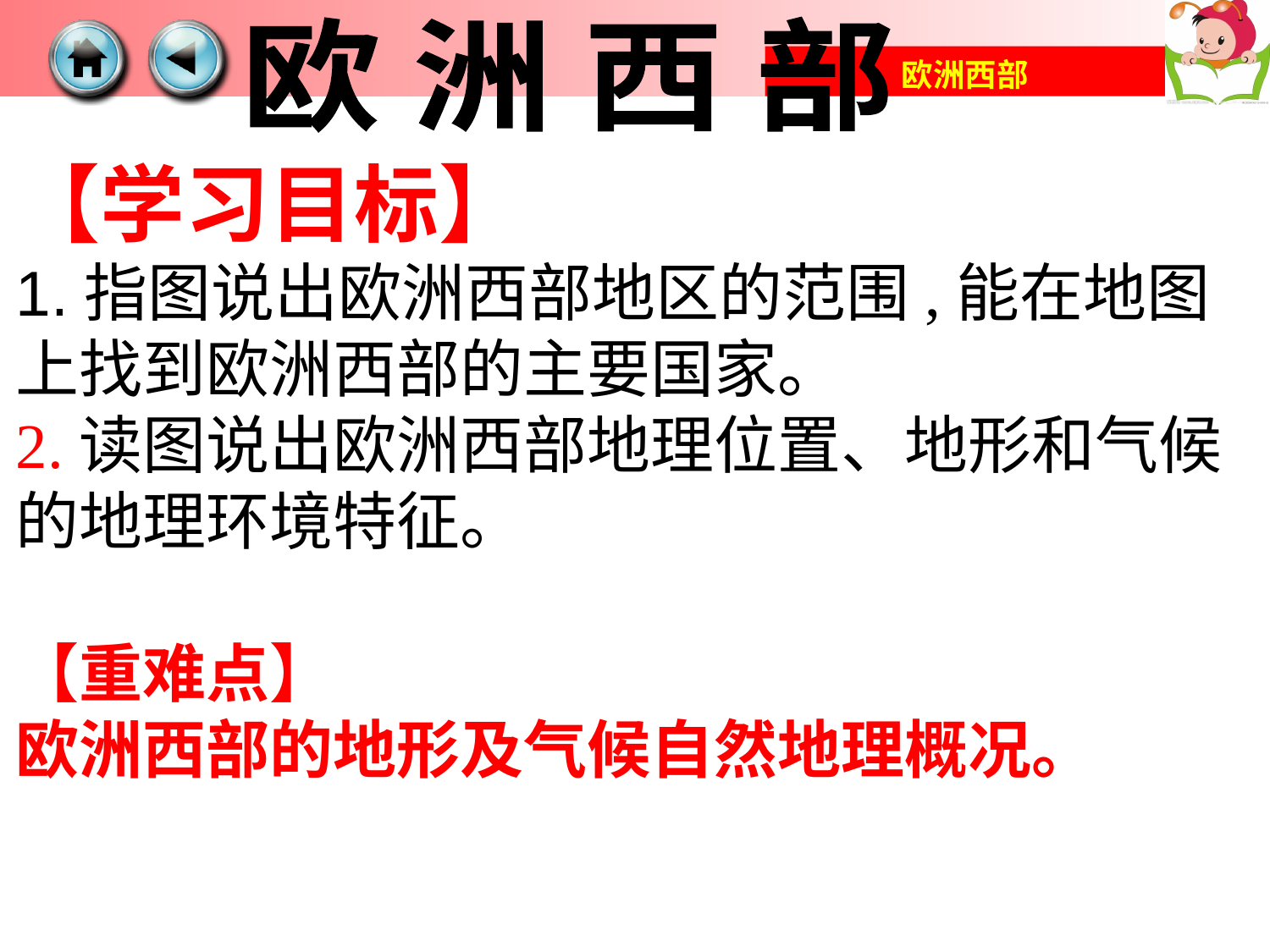

欧 洲 西 部
【学习目标】
1.指图说出欧洲西部地区的范围,能在地图上找到欧洲西部的主要国家。
2.读图说出欧洲西部地理位置、地形和气候的地理环境特征。

【重难点】
欧洲西部的地形及气候自然地理概况。